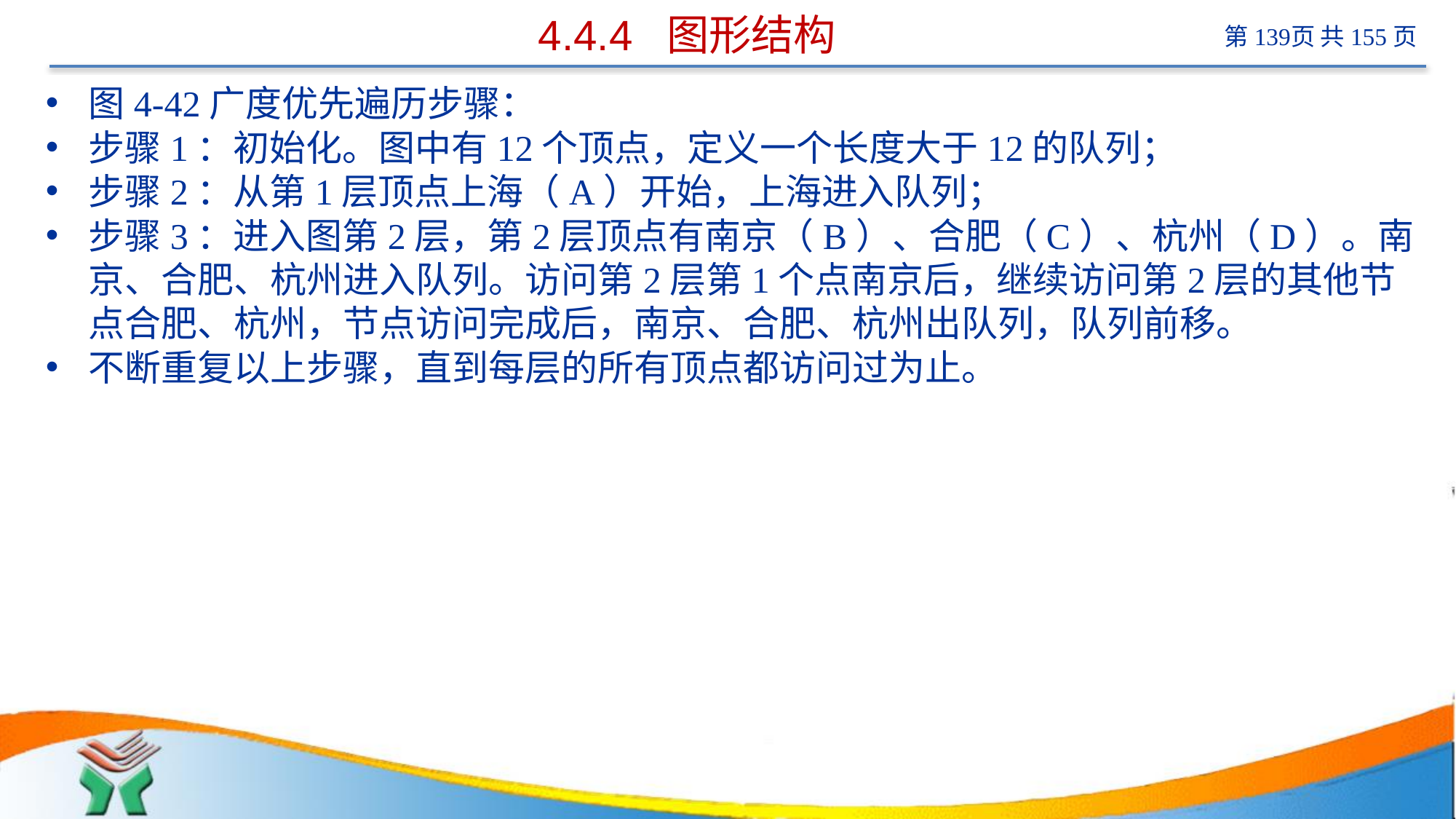

# 4.4.4  图形结构
图4-42广度优先遍历步骤：
步骤1：初始化。图中有12个顶点，定义一个长度大于12的队列；
步骤2：从第1层顶点上海（A）开始，上海进入队列；
步骤3：进入图第2层，第2层顶点有南京（B）、合肥（C）、杭州（D）。南京、合肥、杭州进入队列。访问第2层第1个点南京后，继续访问第2层的其他节点合肥、杭州，节点访问完成后，南京、合肥、杭州出队列，队列前移。
不断重复以上步骤，直到每层的所有顶点都访问过为止。